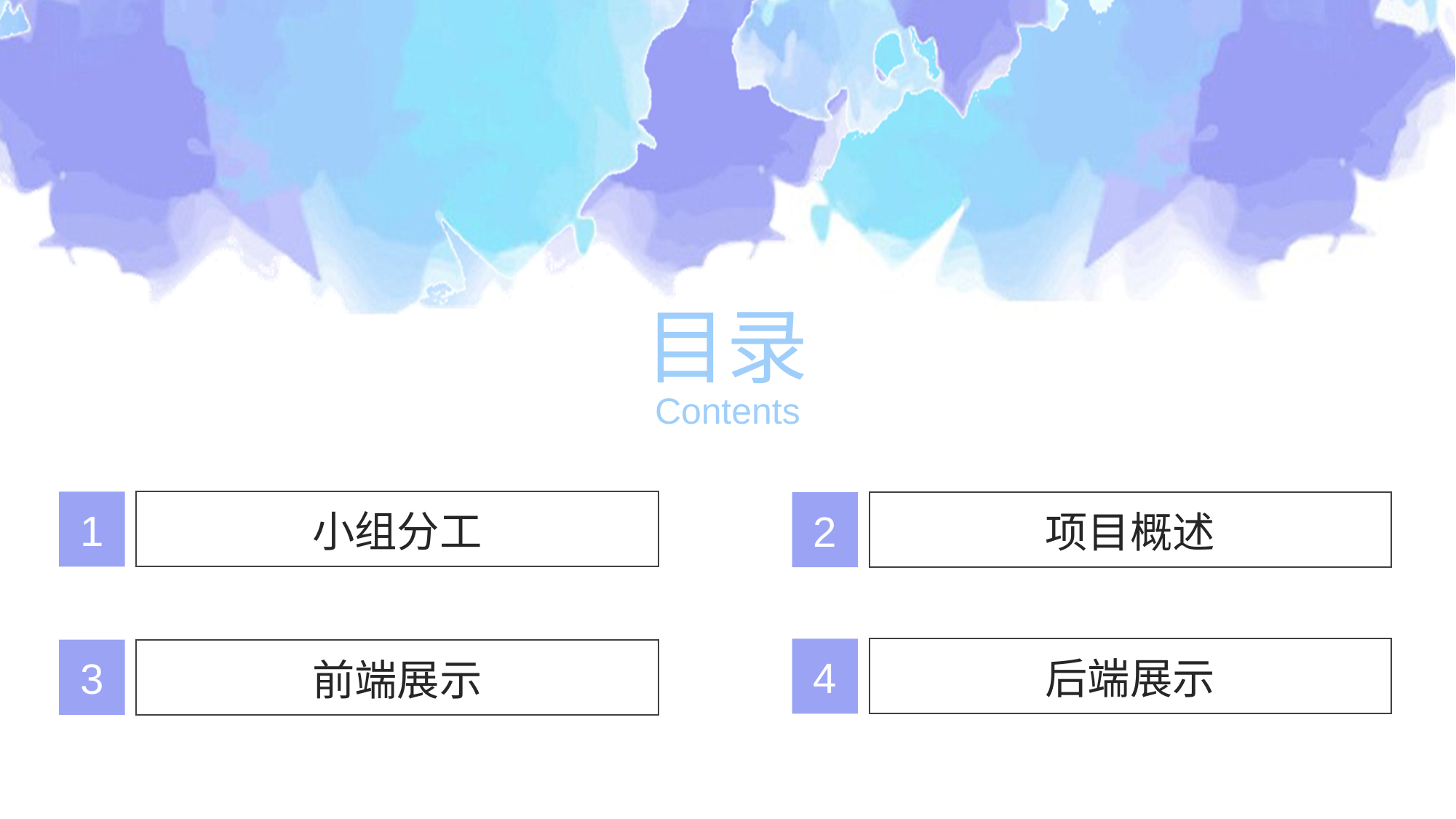

目录
Contents
1

小组分工
2

项目概述
4

后端展示
3

前端展示